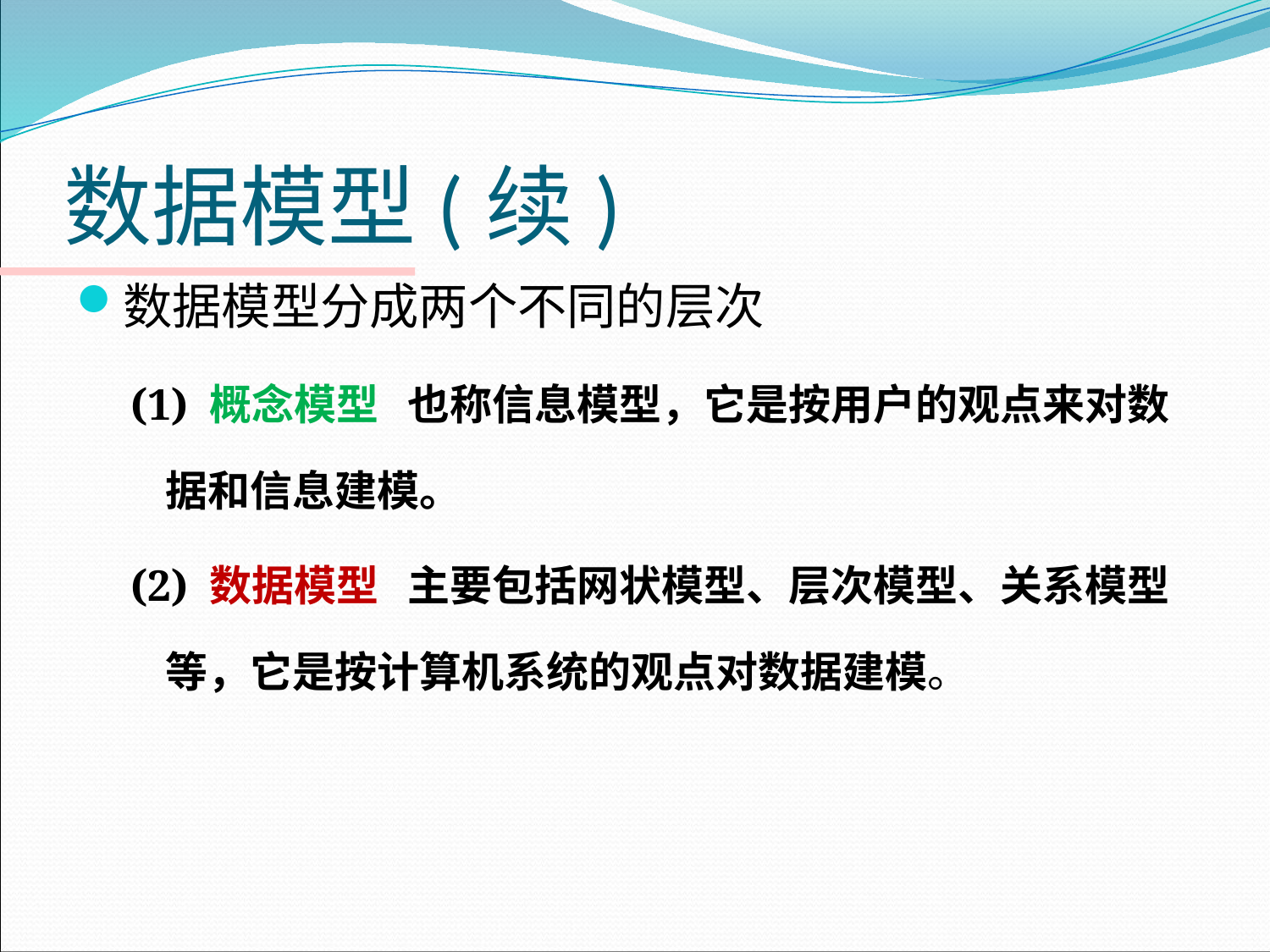

# 数据模型(续)
数据模型分成两个不同的层次
(1) 概念模型   也称信息模型，它是按用户的观点来对数据和信息建模。
(2) 数据模型   主要包括网状模型、层次模型、关系模型等，它是按计算机系统的观点对数据建模。

40